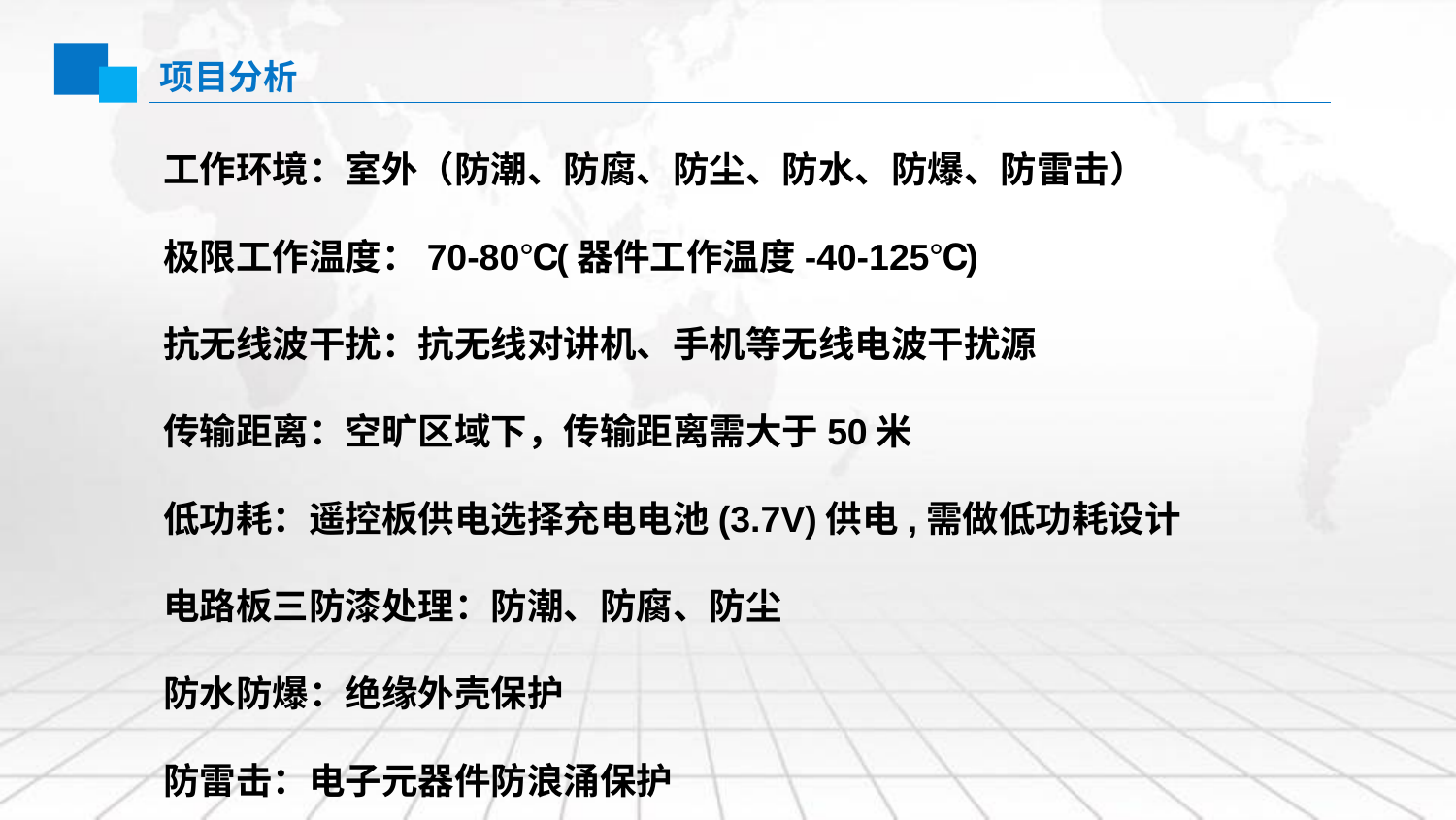

项目分析

工作环境：室外（防潮、防腐、防尘、防水、防爆、防雷击）

极限工作温度：70-80℃(器件工作温度-40-125℃)

抗无线波干扰：抗无线对讲机、手机等无线电波干扰源

传输距离：空旷区域下，传输距离需大于50米

低功耗：遥控板供电选择充电电池(3.7V)供电,需做低功耗设计

电路板三防漆处理：防潮、防腐、防尘

防水防爆：绝缘外壳保护

防雷击：电子元器件防浪涌保护